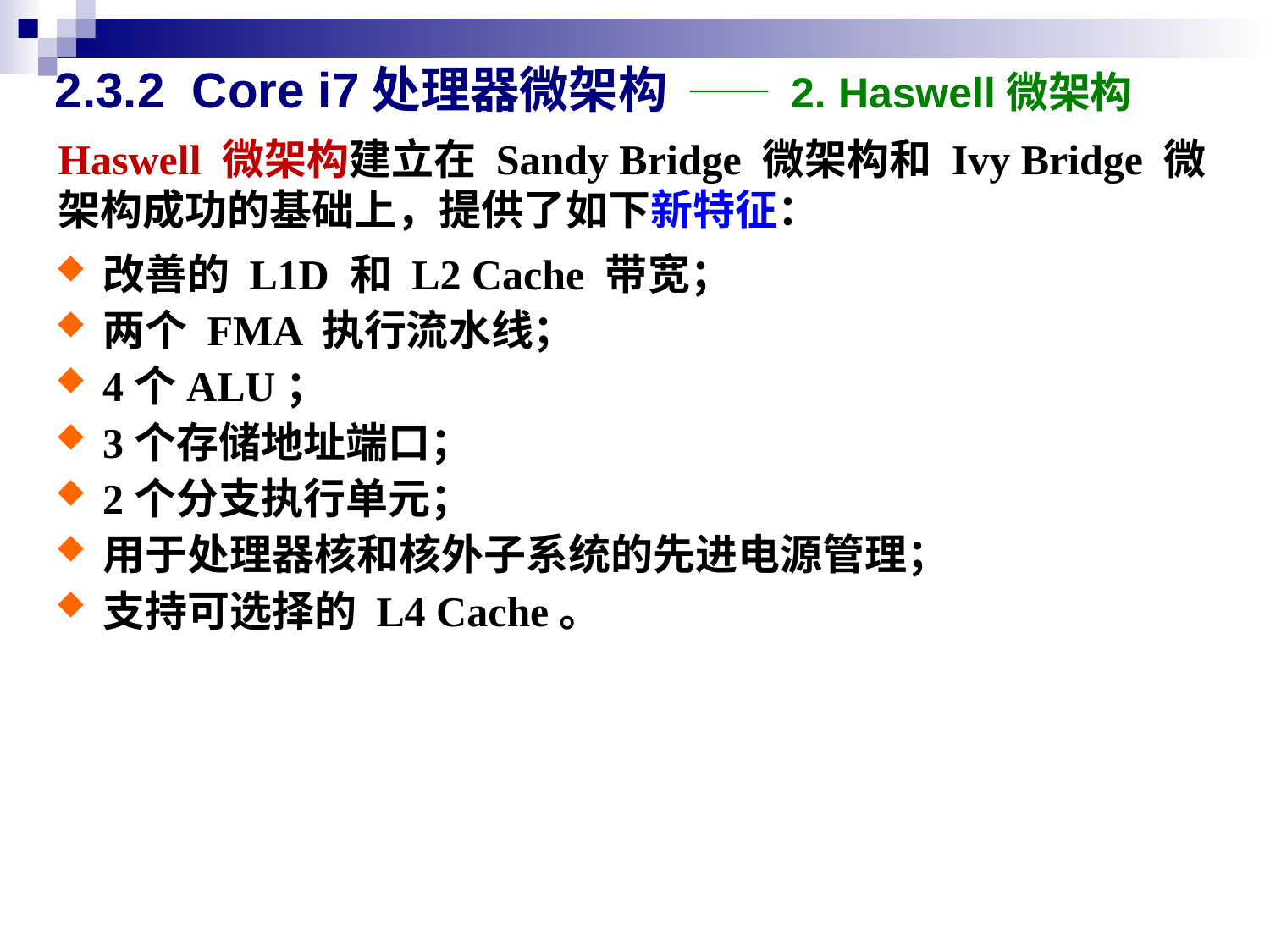

2.3.2  Core i7处理器微架构  —— 2. Haswell微架构
Haswell 微架构建立在 Sandy Bridge 微架构和 Ivy Bridge 微架构成功的基础上，提供了如下新特征：
改善的 L1D 和 L2 Cache 带宽；
两个 FMA 执行流水线；
4个ALU；
3个存储地址端口；
2个分支执行单元；
用于处理器核和核外子系统的先进电源管理；
支持可选择的 L4 Cache。